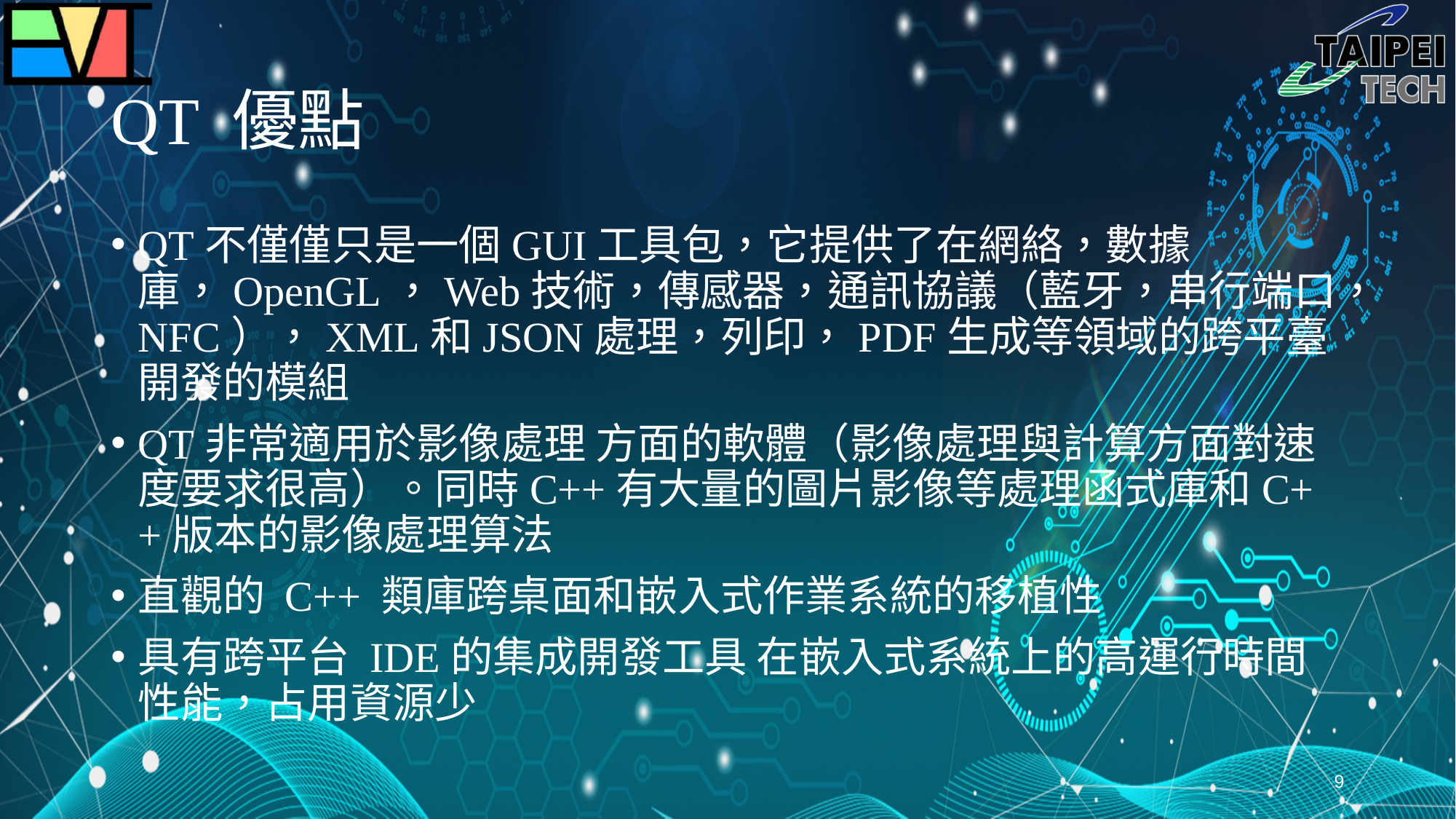

# QT 優點
QT不僅僅只是一個GUI工具包，它提供了在網絡，數據庫，OpenGL，Web技術，傳感器，通訊協議（藍牙，串行端口，NFC），XML和JSON處理，列印，PDF生成等領域的跨平臺開發的模組
QT非常適用於影像處理 方面的軟體（影像處理與計算方面對速度要求很高）。同時C++有大量的圖片影像等處理函式庫和C++版本的影像處理算法
直觀的 C++ 類庫跨桌面和嵌入式作業系統的移植性
具有跨平台 IDE的集成開發工具 在嵌入式系統上的高運行時間性能，占用資源少

9